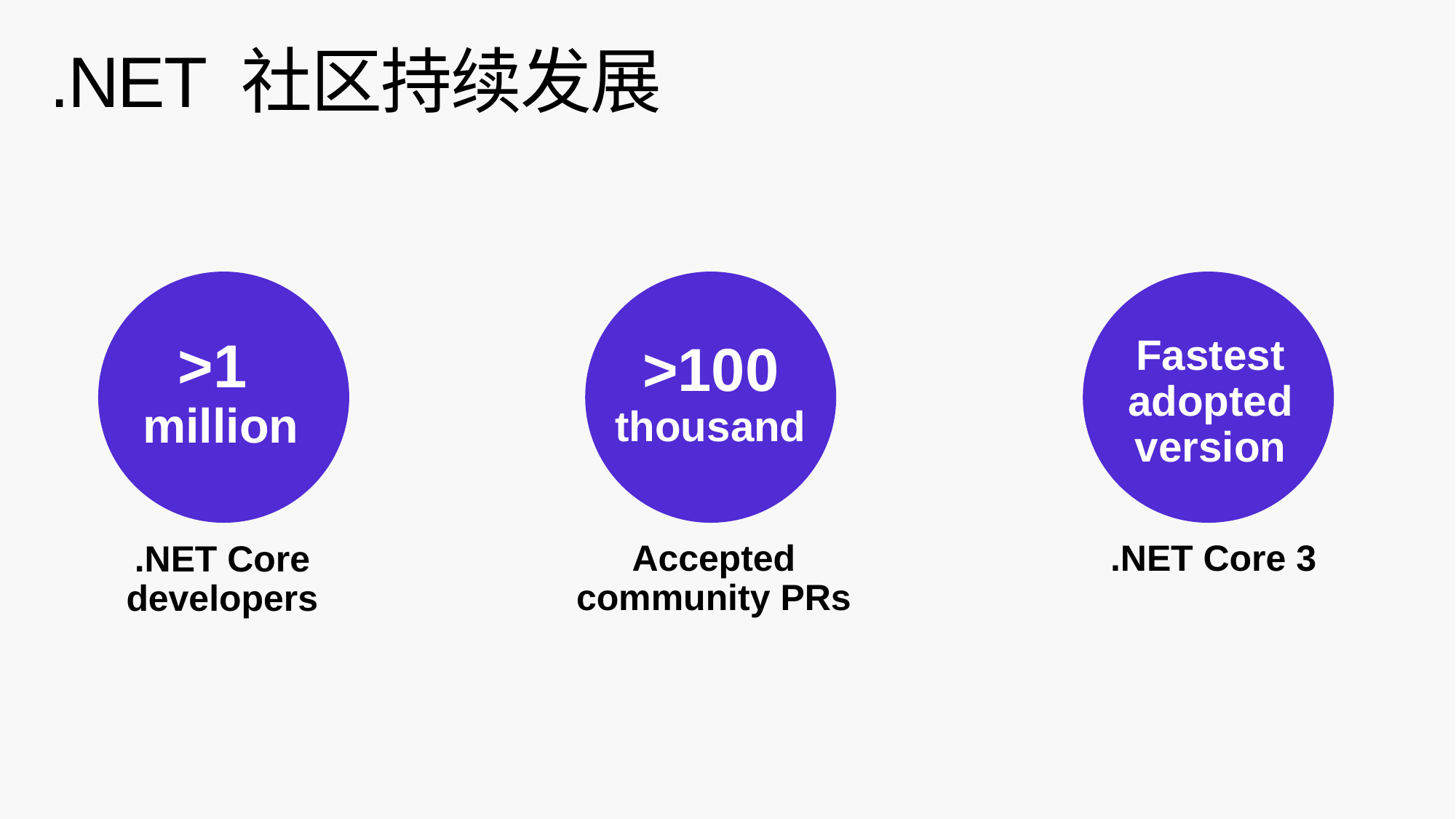

# .NET 社区持续发展

>1  million
.NET Core developers

>100
thousand
Accepted community PRs

Fastest adopted version
.NET Core 3